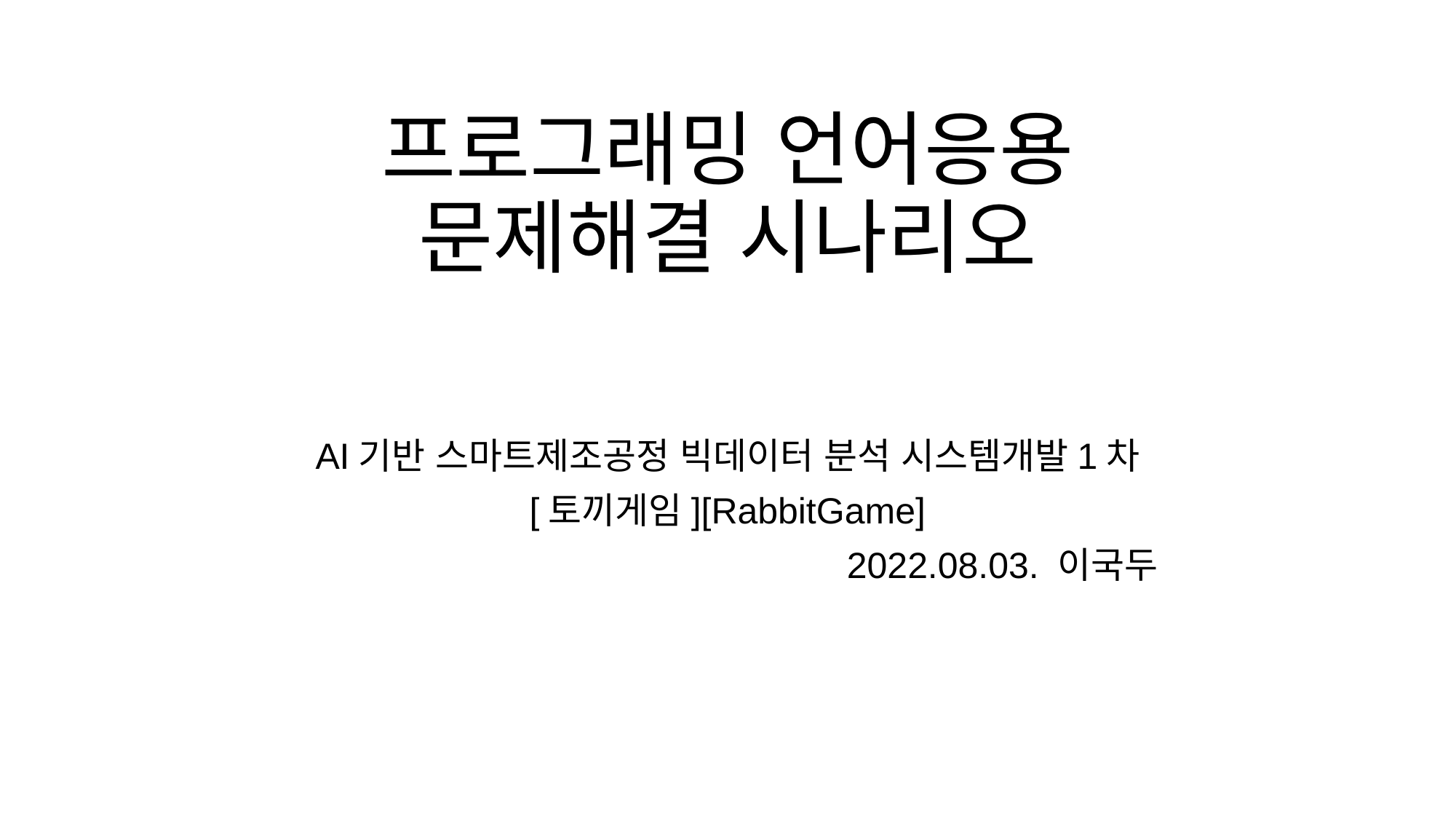

# 프로그래밍 언어응용 문제해결 시나리오
AI기반 스마트제조공정 빅데이터 분석 시스템개발1차
[토끼게임][RabbitGame]
                                                      2022.08.03. 이국두